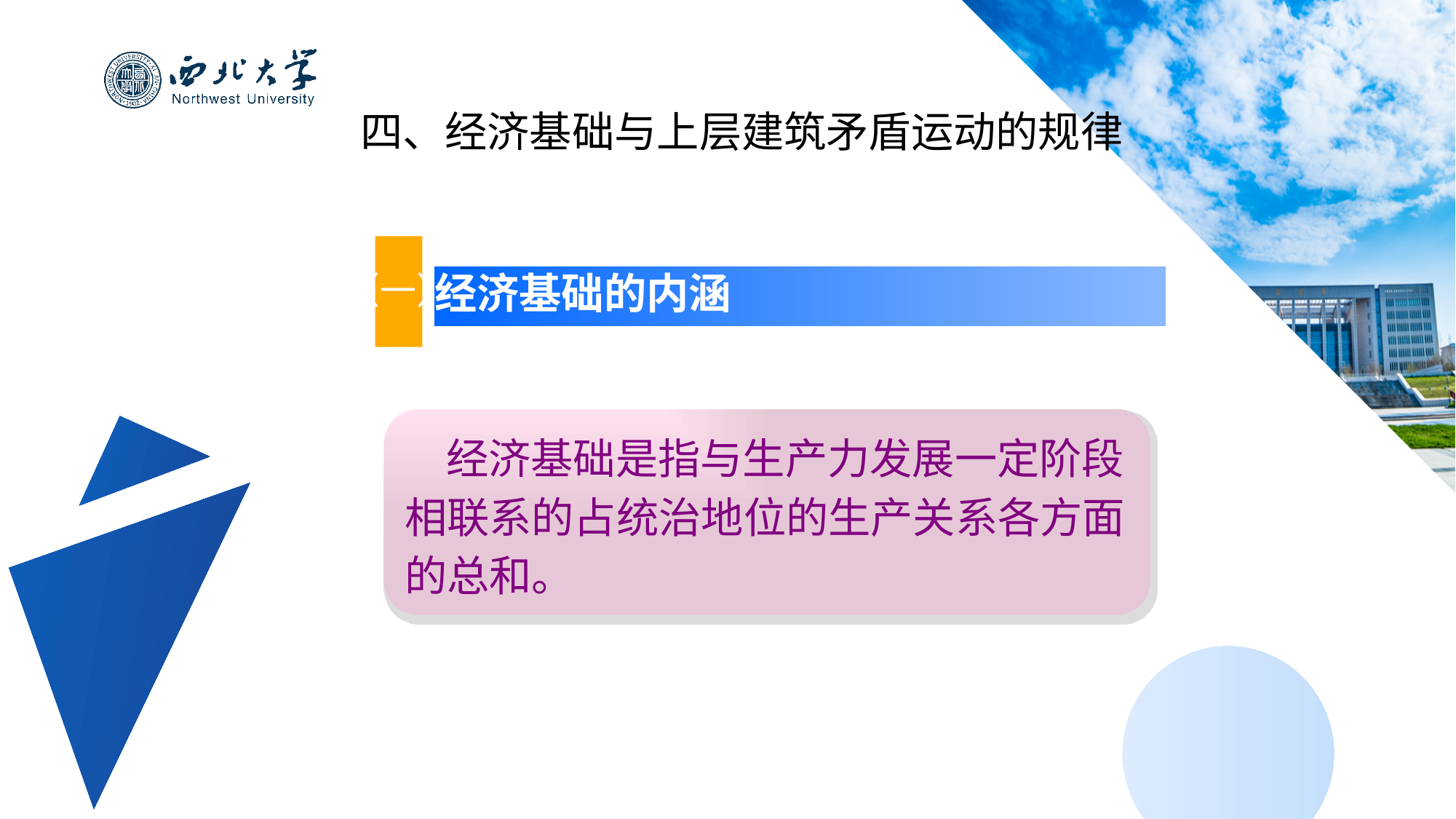

四、经济基础与上层建筑矛盾运动的规律
经济基础的内涵
（一）
    经济基础是指与生产力发展一定阶段相联系的占统治地位的生产关系各方面的总和。